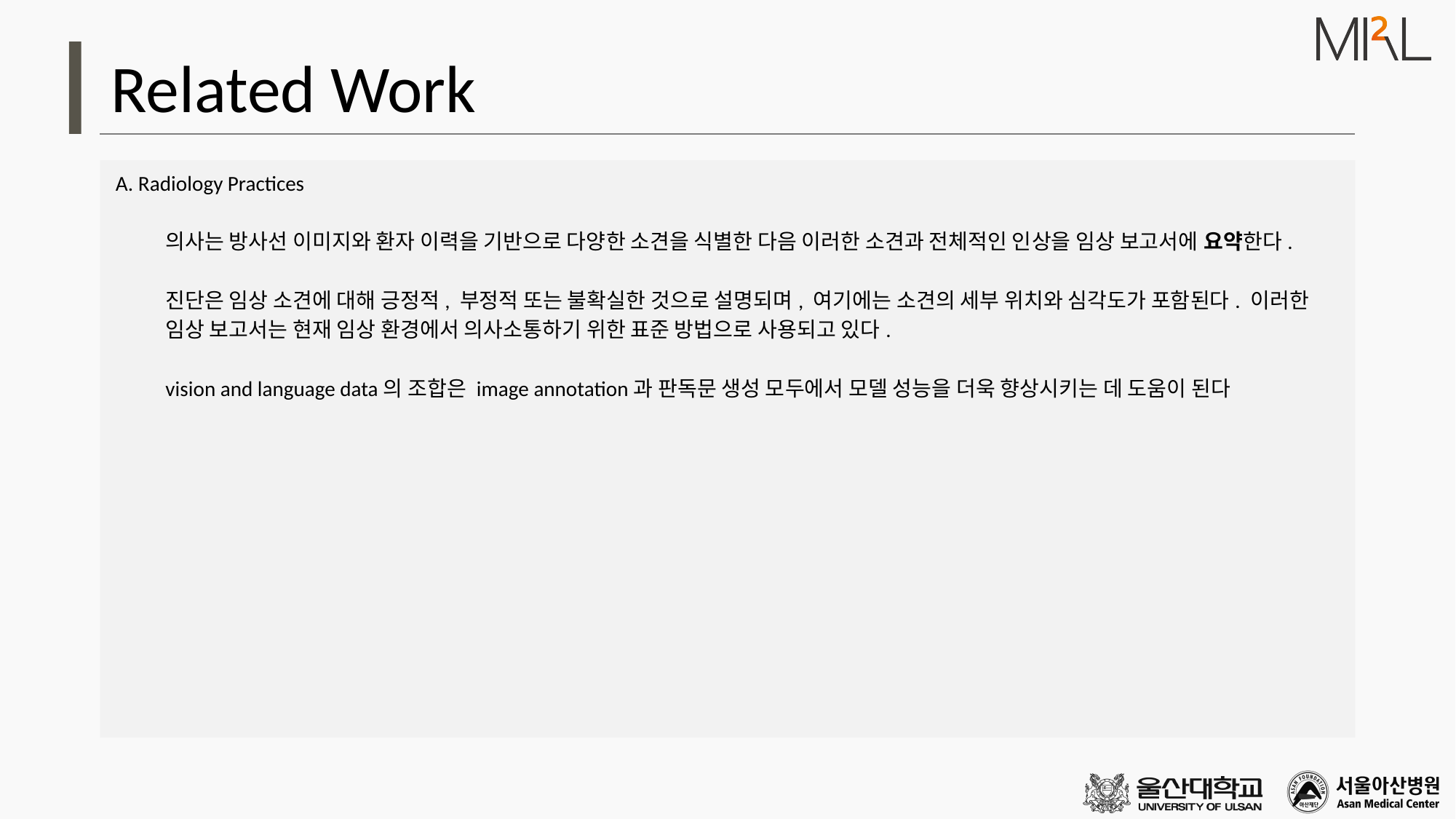

# Related Work
 A. Radiology Practices

의사는 방사선 이미지와 환자 이력을 기반으로 다양한 소견을 식별한 다음 이러한 소견과 전체적인 인상을 임상 보고서에 요약한다.

진단은 임상 소견에 대해 긍정적, 부정적 또는 불확실한 것으로 설명되며, 여기에는 소견의 세부 위치와 심각도가 포함된다. 이러한 임상 보고서는 현재 임상 환경에서 의사소통하기 위한 표준 방법으로 사용되고 있다.

vision and language data의 조합은 image annotation과 판독문 생성 모두에서 모델 성능을 더욱 향상시키는 데 도움이 된다